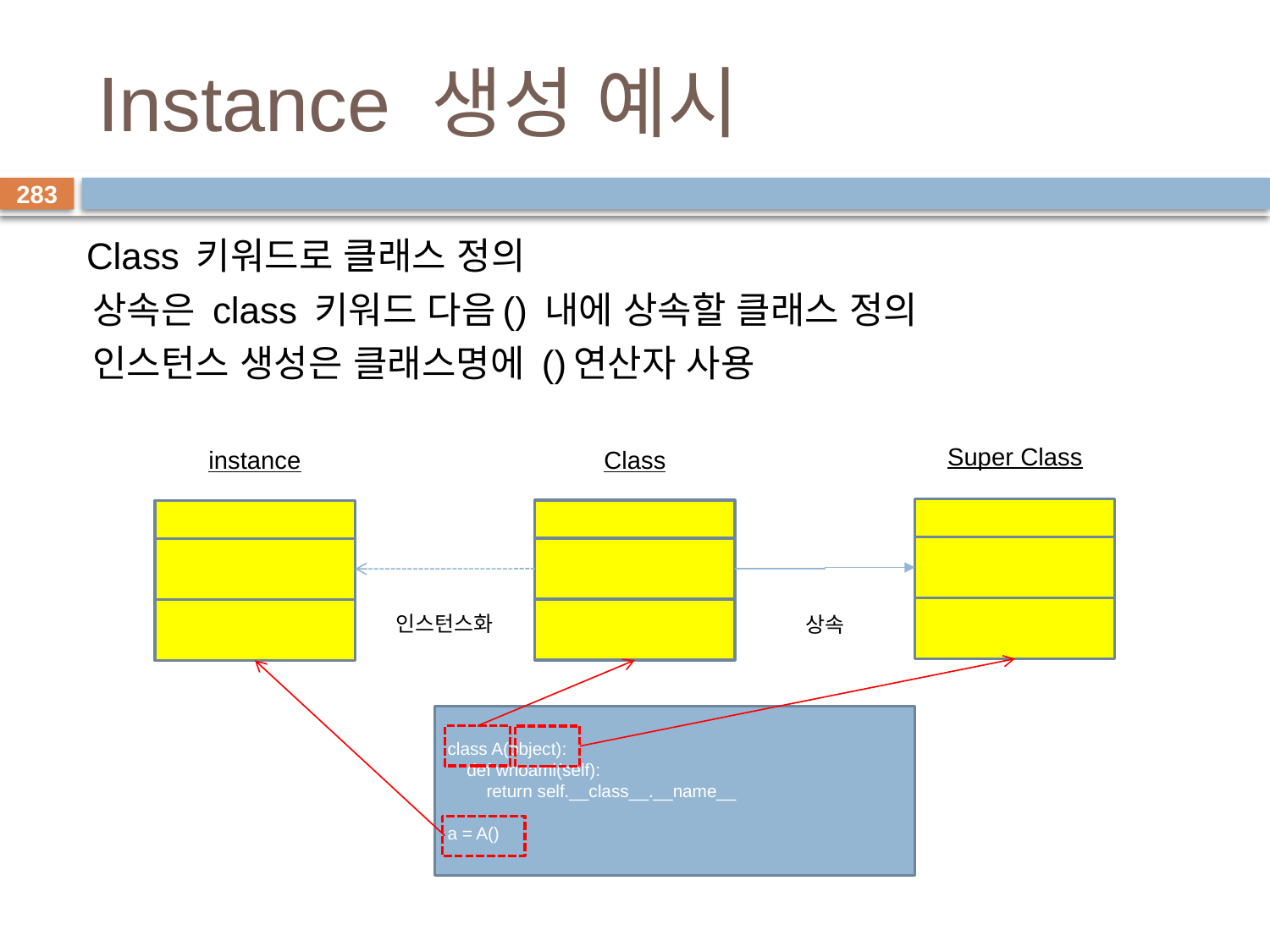

# Instance 생성 예시
283
 Class 키워드로 클래스 정의
 상속은 class 키워드 다음() 내에 상속할 클래스 정의
 인스턴스 생성은 클래스명에 ()연산자 사용
Super Class
instance
Class

인스턴스화
상속
class A(object):
    def whoami(self):
        return self.__class__.__name__

a = A()